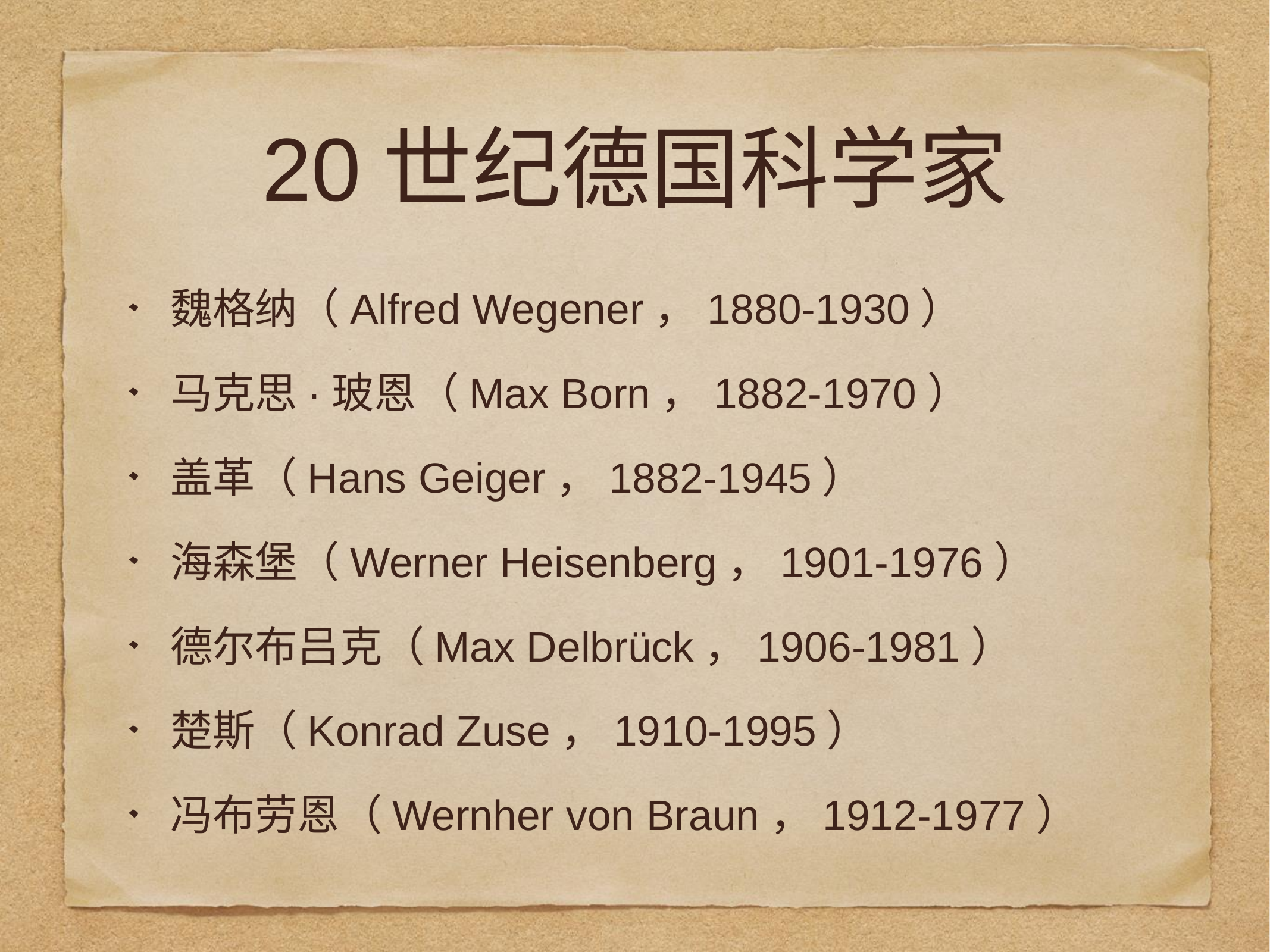

# 20世纪德国科学家
魏格纳（Alfred Wegener，1880-1930）
马克思·玻恩（Max Born，1882-1970）
盖革（Hans Geiger，1882-1945）
海森堡（Werner Heisenberg，1901-1976）
德尔布吕克（Max Delbrück，1906-1981）
楚斯（Konrad Zuse，1910-1995）
冯布劳恩（Wernher von Braun，1912-1977）